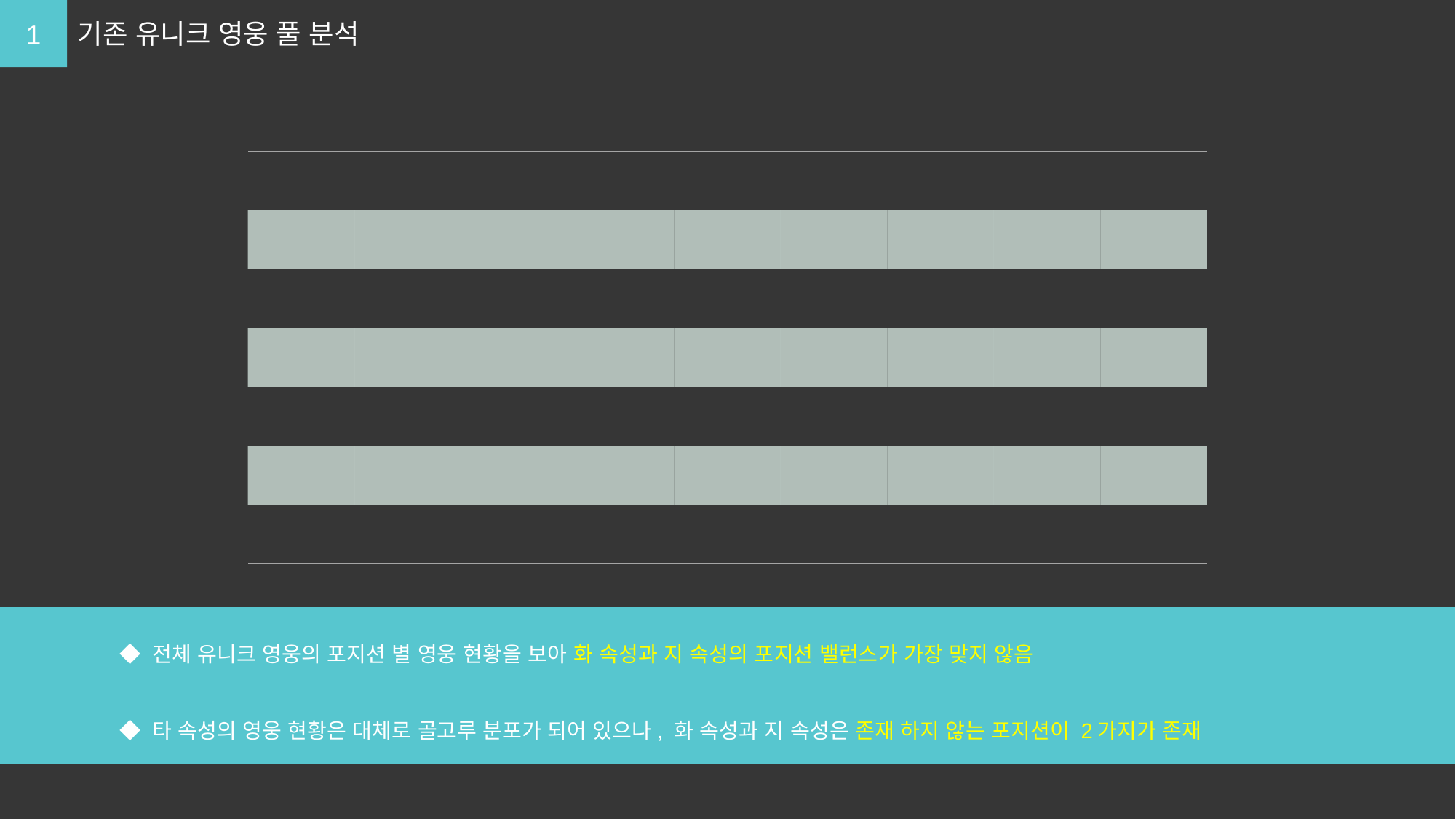

1
기존 유니크 영웅 풀 분석
|  | 3성 탱커 | 3성 전사 | 3성 원거리 | 3성 지원가 | 2성 탱커 | 2성 전사 | 2성 원거리 | 2성 지원가 |
| --- | --- | --- | --- | --- | --- | --- | --- | --- |
| 화 속성 | 0 | 3 | 0 | 1 | 1 | 1 | 3 | 0 |
| 수 속성 | 1 | 0 | 2 | 1 | 0 | 1 | 3 | 1 |
| 지 속성 | 0 | 2 | 2 | 0 | 1 | 1 | 2 | 1 |
| 광 속성 | 1 | 2 | 0 | 1 | 0 | 2 | 2 | 1 |
| 무 속성 | 0 | 2 | 1 | 1 | 1 | 2 | 1 | 1 |
| 암 속성 | 1 | 2 | 1 | 1 | 0 | 2 | 1 | 1 |
	◆ 전체 유니크 영웅의 포지션 별 영웅 현황을 보아 화 속성과 지 속성의 포지션 밸런스가 가장 맞지 않음

	◆ 타 속성의 영웅 현황은 대체로 골고루 분포가 되어 있으나, 화 속성과 지 속성은 존재 하지 않는 포지션이 2가지가 존재